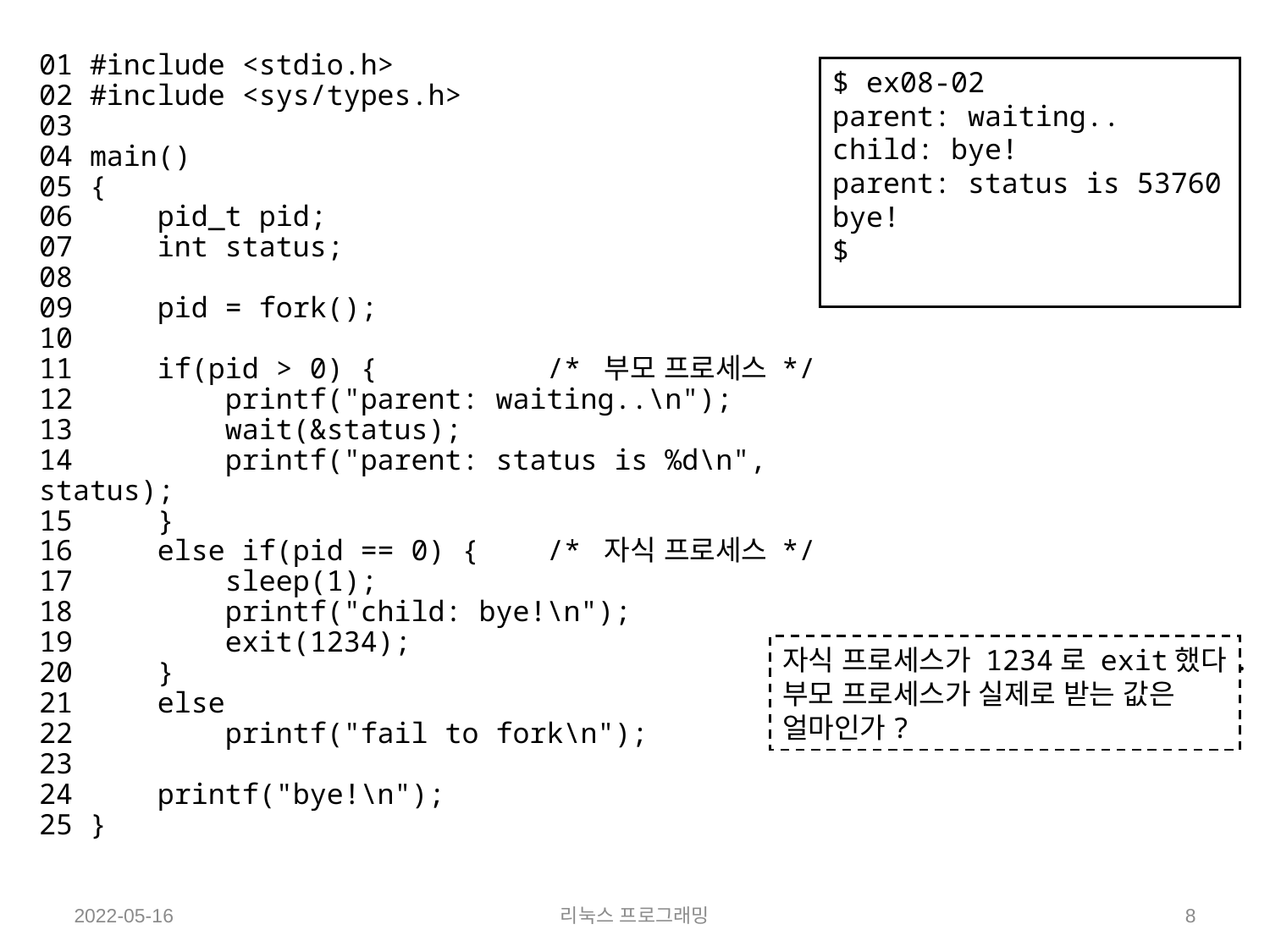

01 #include <stdio.h>
02 #include <sys/types.h>
03
04 main()
05 {
06     pid_t pid;
07     int status;
08
09     pid = fork();
10
11     if(pid > 0) {		/* 부모 프로세스 */
12         printf("parent: waiting..\n");
13         wait(&status);
14         printf("parent: status is %d\n", status);
15     }
16     else if(pid == 0) {	/* 자식 프로세스 */
17         sleep(1);
18         printf("child: bye!\n");
19         exit(1234);
20     }
21     else
22         printf("fail to fork\n");
23
24     printf("bye!\n");
25 }
$ ex08-02
parent: waiting..
child: bye!
parent: status is 53760
bye!
$

자식 프로세스가 1234로 exit했다.
부모 프로세스가 실제로 받는 값은 얼마인가?
2022-05-16
리눅스 프로그래밍
8